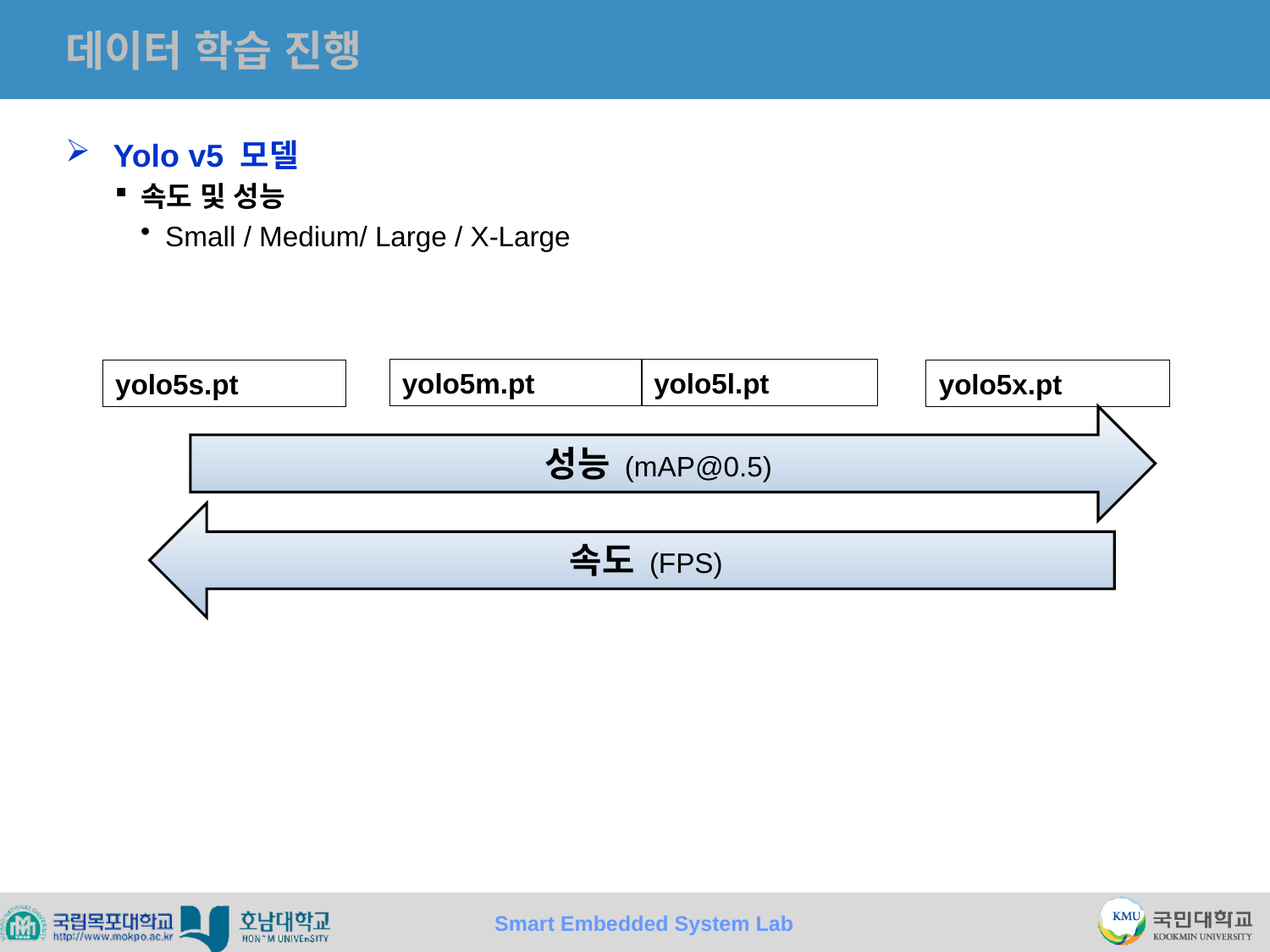

# 데이터 학습 진행
Yolo v5 모델
속도 및 성능
Small / Medium/ Large / X-Large

yolo5m.pt
yolo5l.pt
yolo5s.pt
yolo5x.pt
성능 (mAP@0.5)
속도 (FPS)